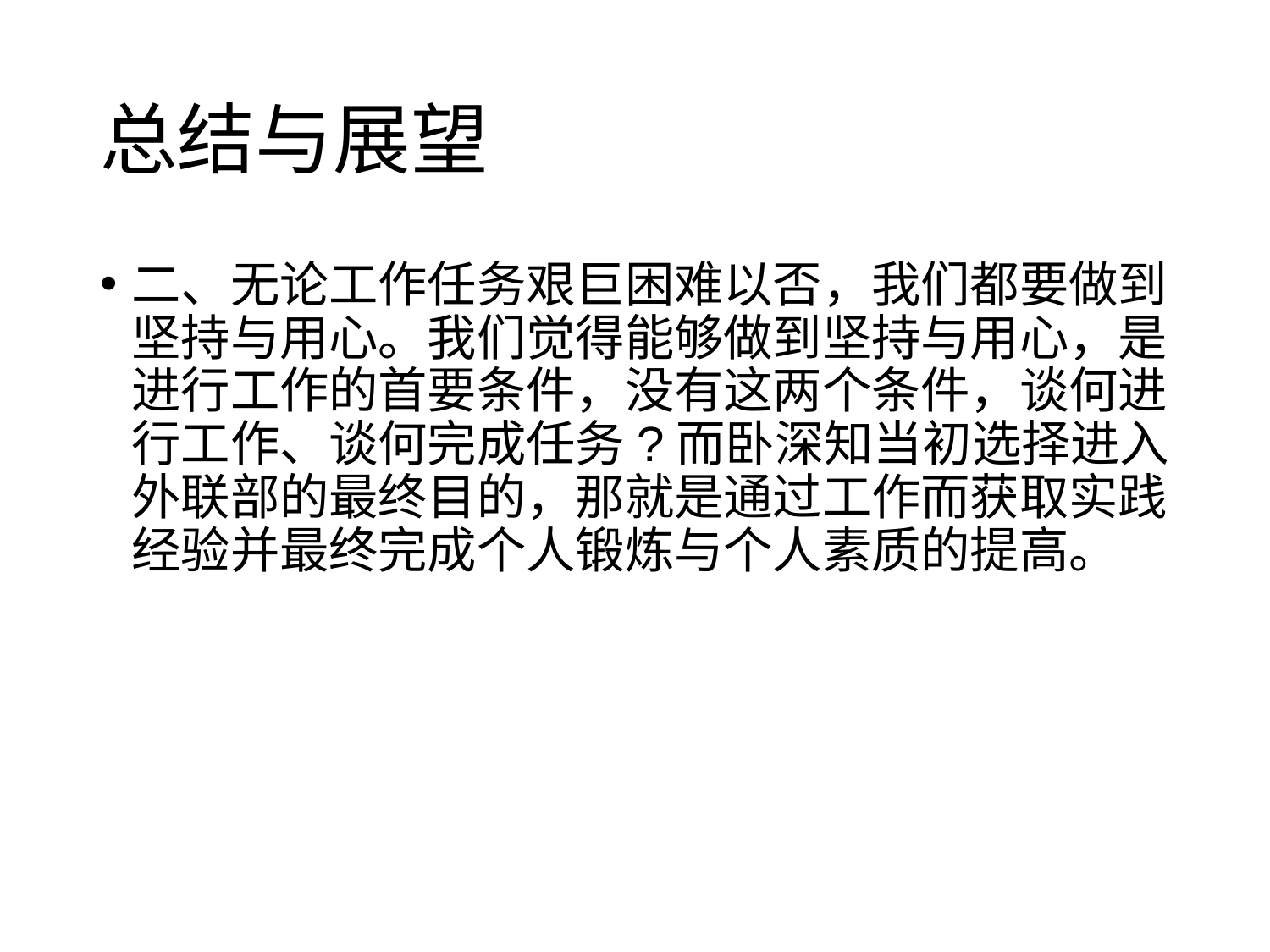

# 总结与展望
二、无论工作任务艰巨困难以否，我们都要做到坚持与用心。我们觉得能够做到坚持与用心，是进行工作的首要条件，没有这两个条件，谈何进行工作、谈何完成任务?而卧深知当初选择进入外联部的最终目的，那就是通过工作而获取实践经验并最终完成个人锻炼与个人素质的提高。